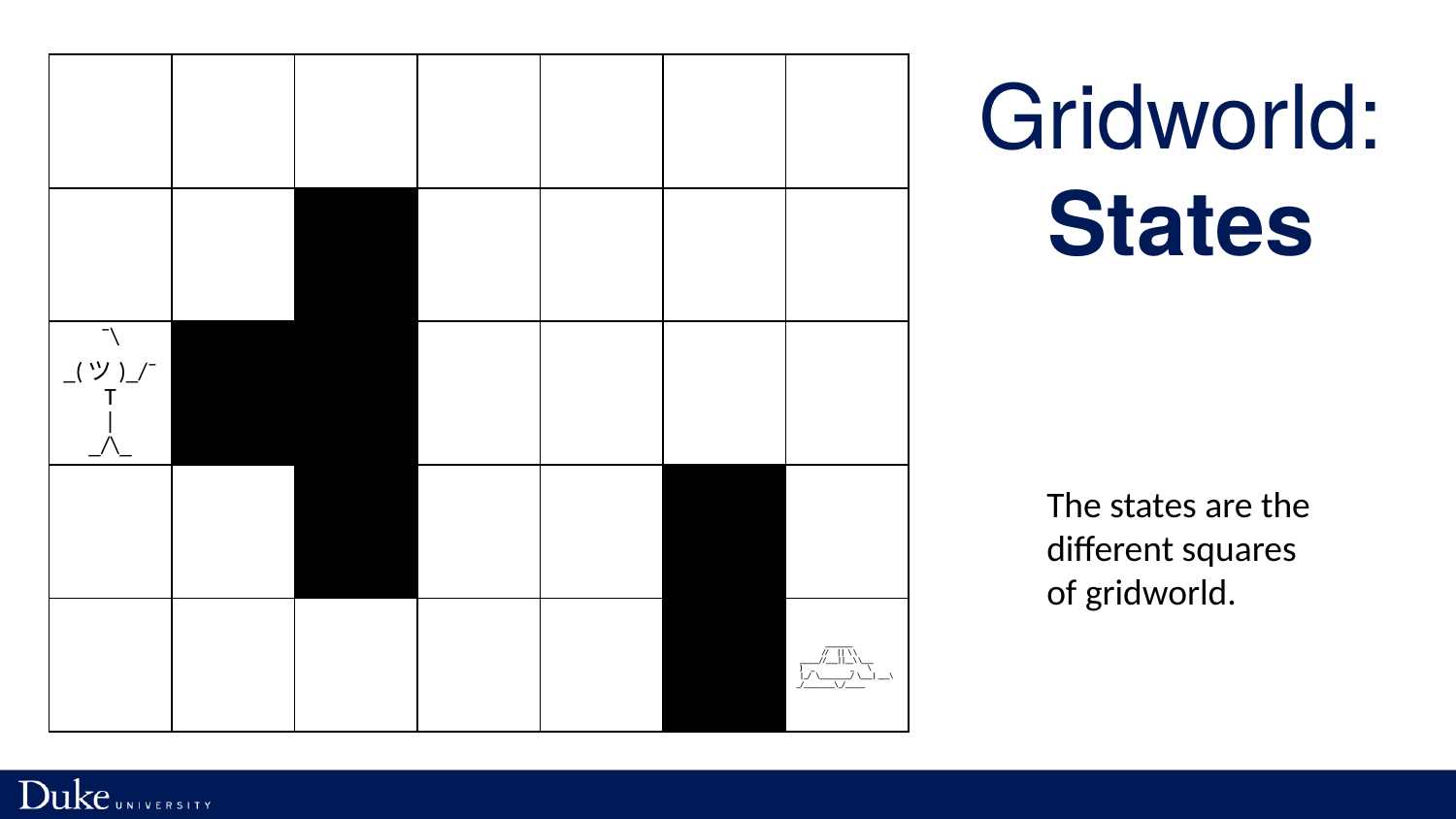

# Gridworld: States
|  |  |  |  |  |  |  |
| --- | --- | --- | --- | --- | --- | --- |
|  |  |  |  |  |  |  |
| ¯\\_(ツ)\_/¯ T | \_/\\_ |  |  |  |  |  |  |
|  |  |  |  |  |  |  |
|  |  |  |  |  |  | \_\_\_\_\_\_\_ // || \ \ \_\_\_\_\_//\_\_\_||\_\_\ \\_\_\_ ) \_ \_ \ |\_/ \\_\_\_\_\_\_\_\_/ \\_\_\_| \_\_\_\\_/\_\_\_\_\_\_\_\_\\_/\_\_\_\_\_ |
The states are the different squares of gridworld.